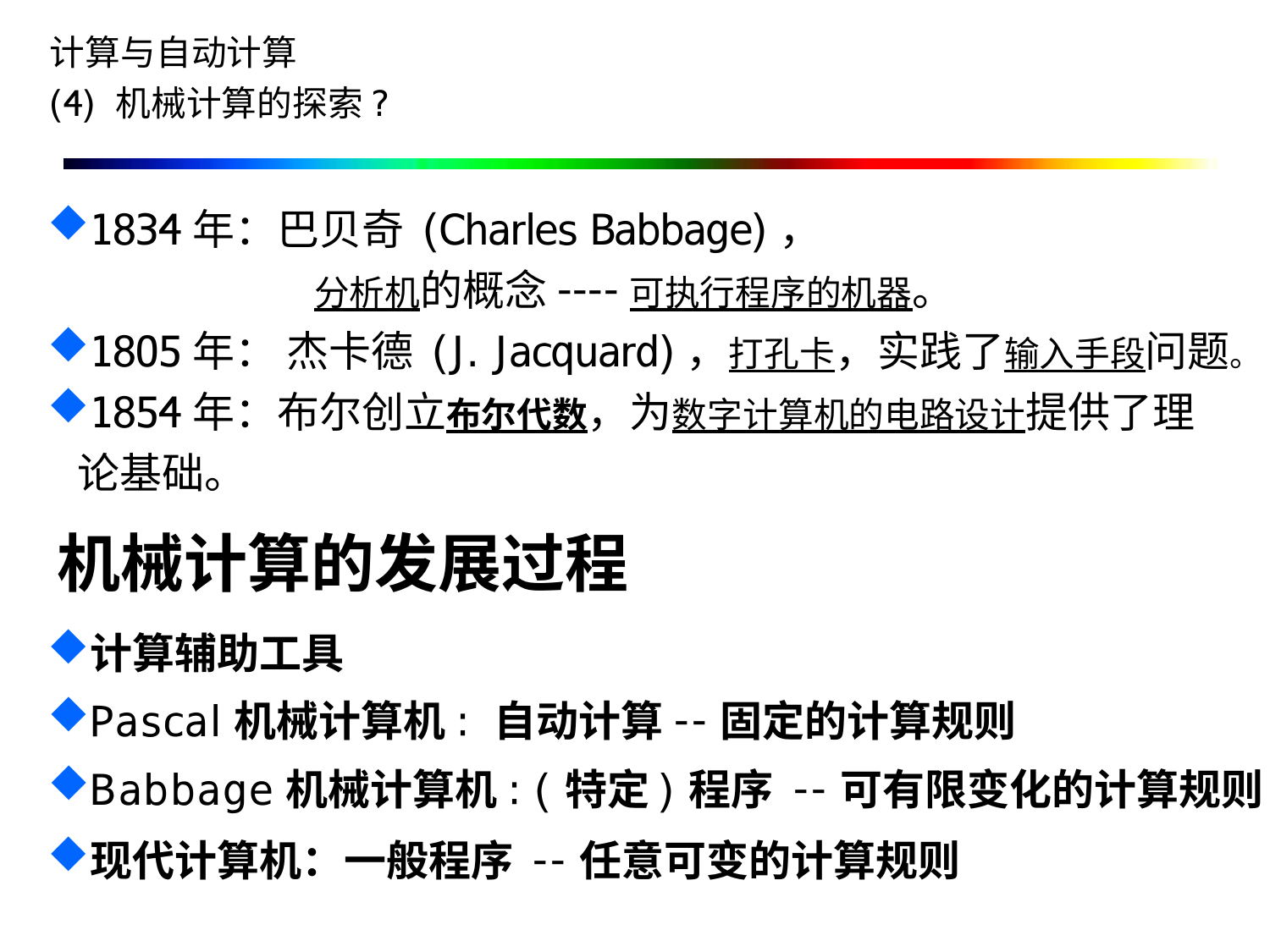

计算与自动计算
(4) 机械计算的探索?
1834年：巴贝奇 (Charles Babbage)，
                                 分析机的概念----可执行程序的机器。
1805年： 杰卡德 (J. Jacquard)，打孔卡，实践了输入手段问题。
1854年：布尔创立布尔代数，为数字计算机的电路设计提供了理论基础。
机械计算的发展过程
计算辅助工具
Pascal机械计算机: 自动计算--固定的计算规则
Babbage机械计算机: (特定)程序 --可有限变化的计算规则
现代计算机：一般程序 --任意可变的计算规则